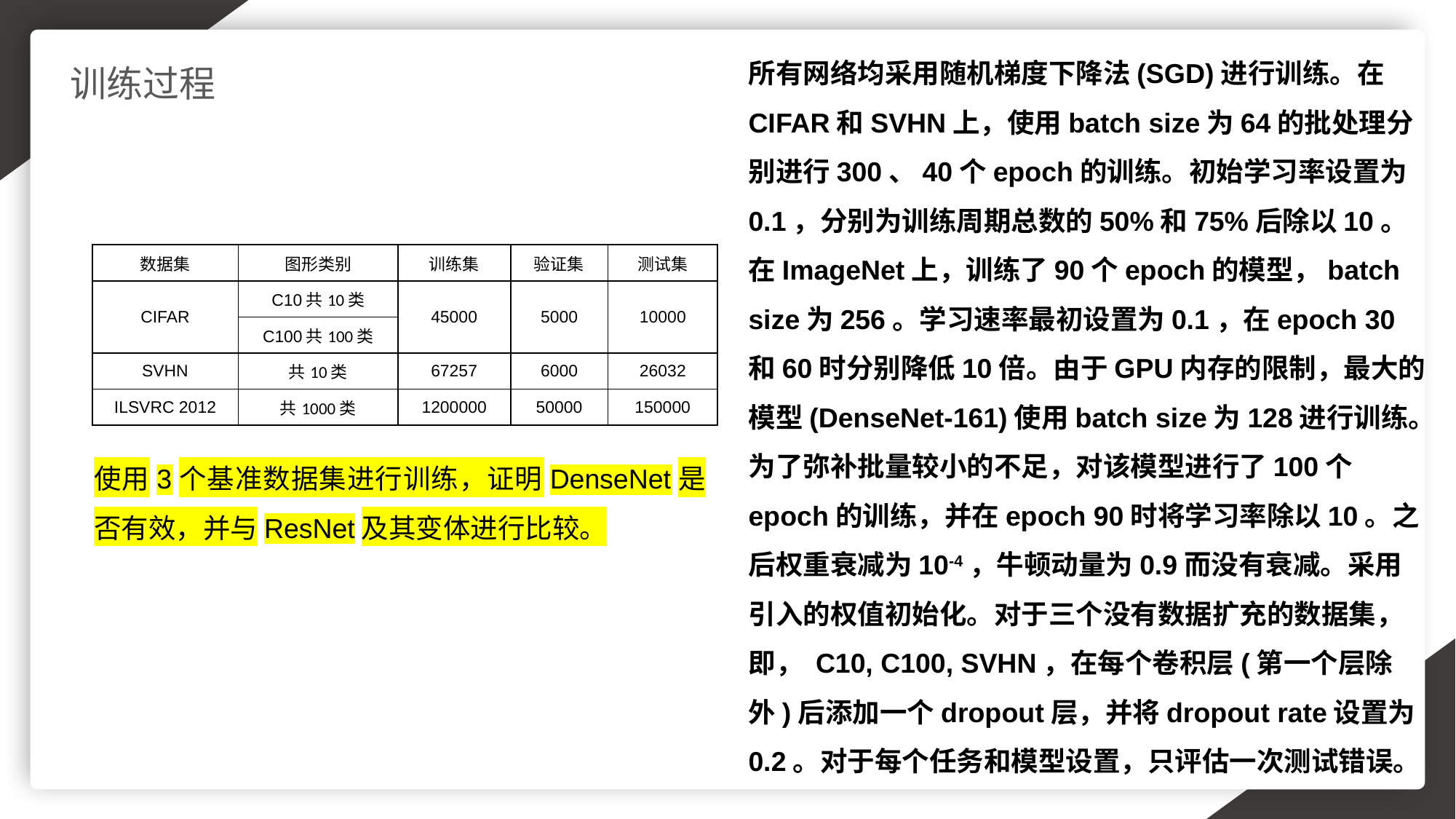

所有网络均采用随机梯度下降法(SGD)进行训练。在CIFAR和SVHN上，使用batch size为64的批处理分别进行300、40个epoch的训练。初始学习率设置为0.1，分别为训练周期总数的50%和75%后除以10。在ImageNet上，训练了90个epoch的模型，batch size为256。学习速率最初设置为0.1，在epoch 30和60时分别降低10倍。由于GPU内存的限制，最大的模型(DenseNet-161)使用batch size为128进行训练。为了弥补批量较小的不足，对该模型进行了100个epoch的训练，并在epoch 90时将学习率除以10。之后权重衰减为10-4，牛顿动量为0.9而没有衰减。采用引入的权值初始化。对于三个没有数据扩充的数据集，即， C10, C100, SVHN，在每个卷积层(第一个层除外)后添加一个dropout层，并将dropout rate设置为0.2。对于每个任务和模型设置，只评估一次测试错误。
训练过程
| 数据集 | 图形类别 | 训练集 | 验证集 | 测试集 |
| --- | --- | --- | --- | --- |
| CIFAR | C10共10类 | 45000 | 5000 | 10000 |
|  | C100共100类 |  |  |  |
| SVHN | 共10类 | 67257 | 6000 | 26032 |
| ILSVRC 2012 | 共1000类 | 1200000 | 50000 | 150000 |

使用3个基准数据集进行训练，证明DenseNet是否有效，并与ResNet及其变体进行比较。